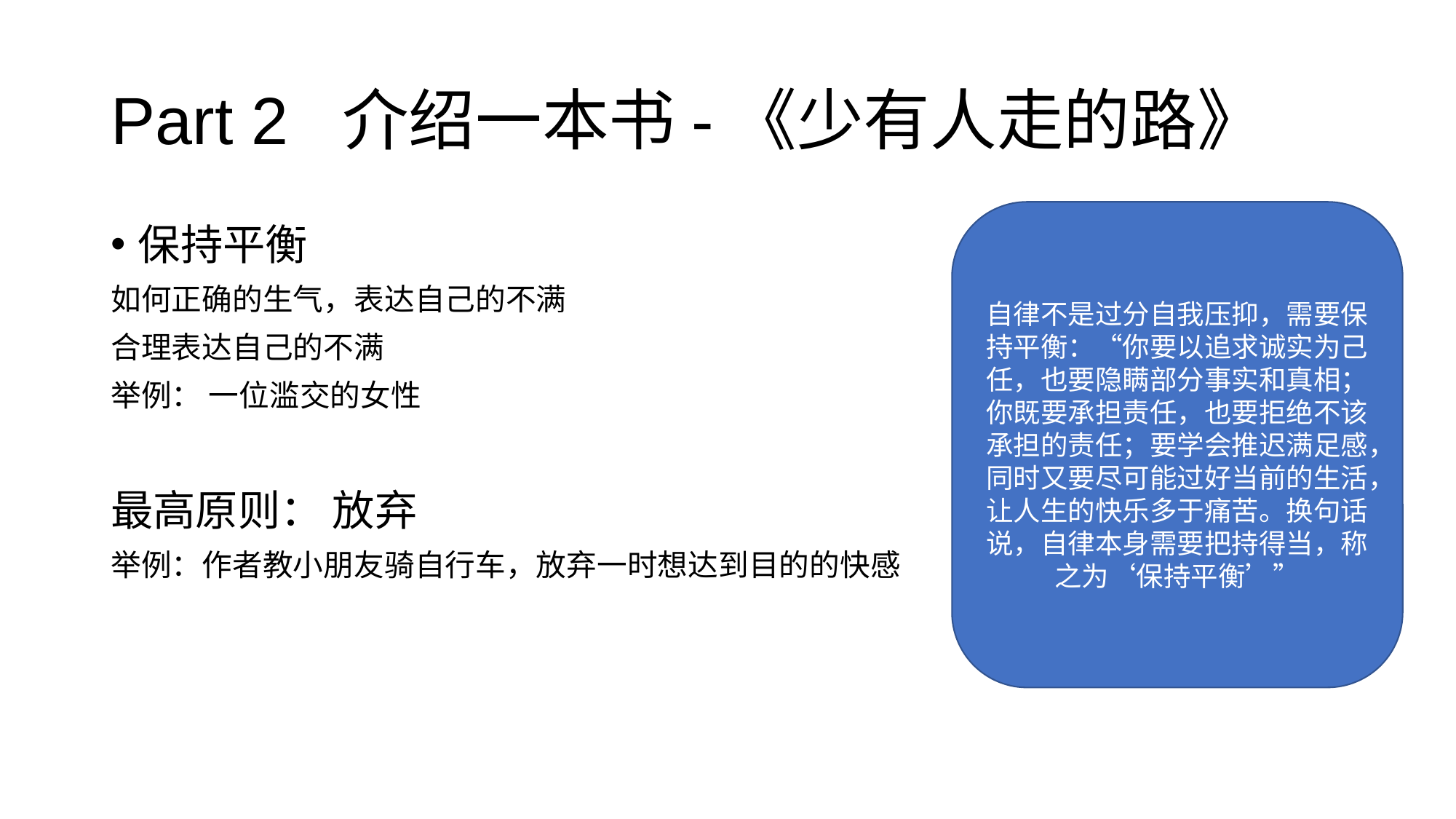

# Part 2  介绍一本书-《少有人走的路》
自律不是过分自我压抑，需要保持平衡：“你要以追求诚实为己任，也要隐瞒部分事实和真相；你既要承担责任，也要拒绝不该承担的责任；要学会推迟满足感，同时又要尽可能过好当前的生活，让人生的快乐多于痛苦。换句话说，自律本身需要把持得当，称之为‘保持平衡’”
保持平衡
如何正确的生气，表达自己的不满
合理表达自己的不满
举例： 一位滥交的女性

最高原则： 放弃
举例：作者教小朋友骑自行车，放弃一时想达到目的的快感